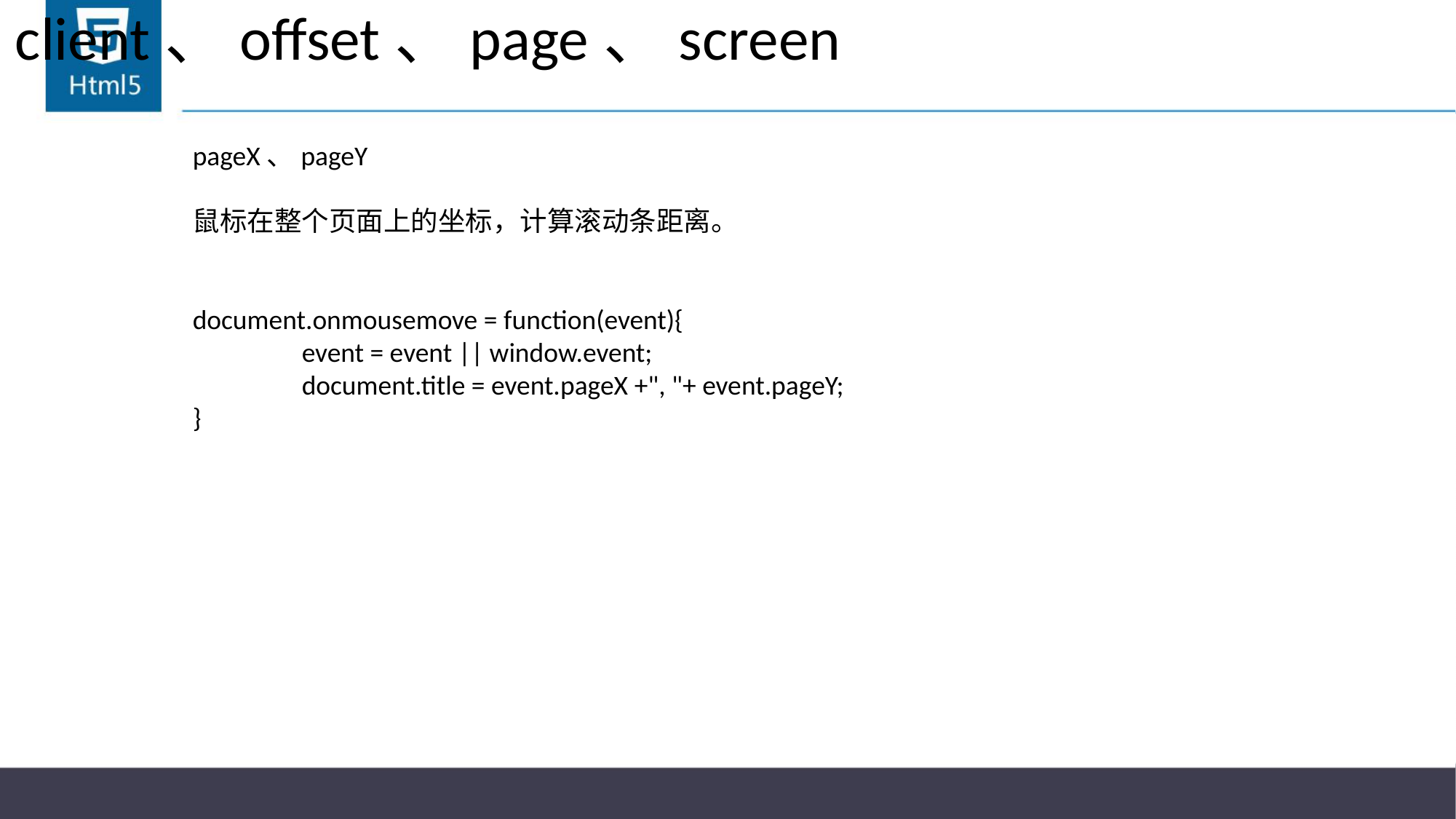

# client、offset、page、screen
pageX、pageY

鼠标在整个页面上的坐标，计算滚动条距离。

document.onmousemove = function(event){
	event = event || window.event;
	document.title = event.pageX +", "+ event.pageY;
}